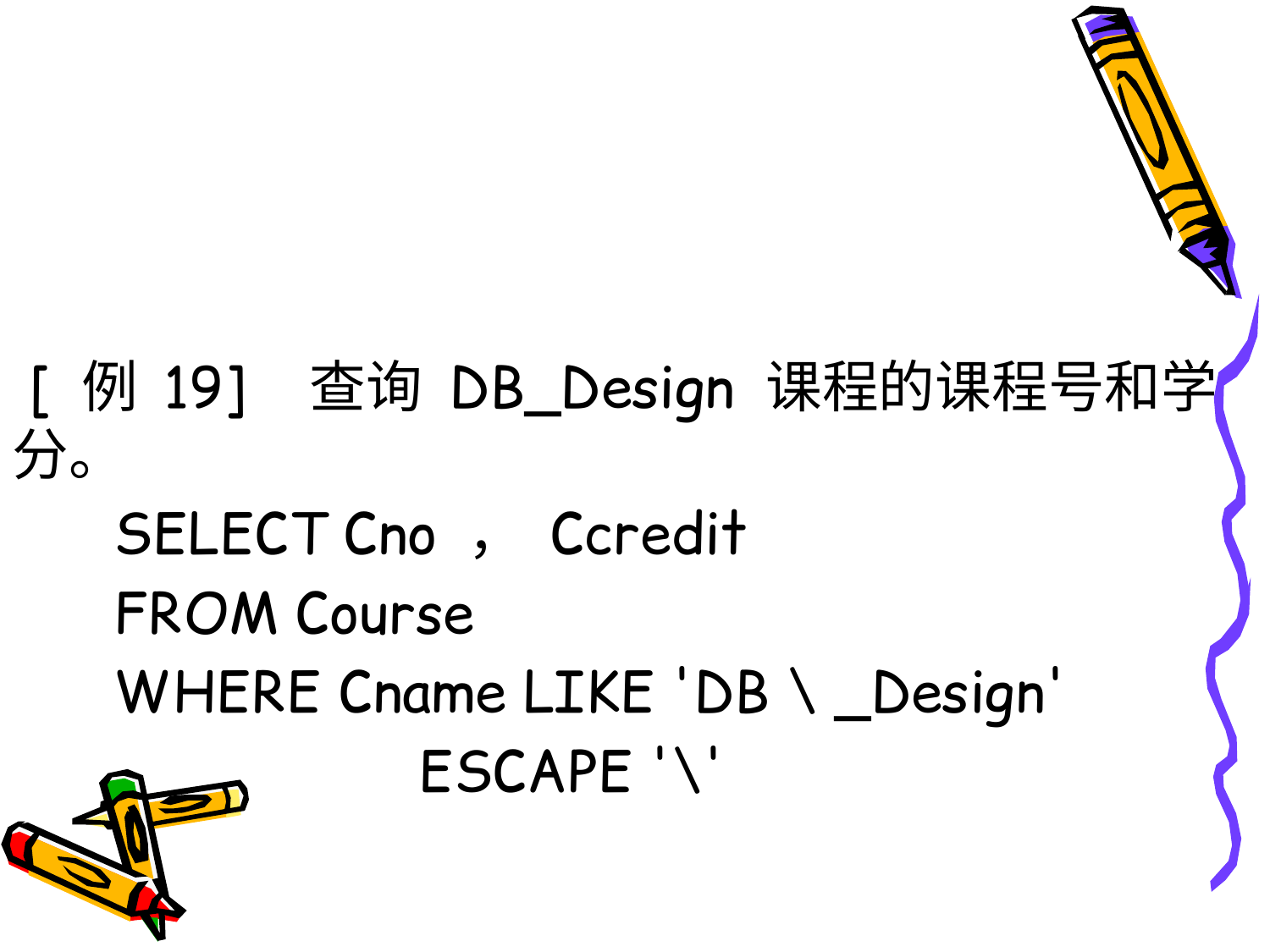

#

 [ 例 19]   查询 DB_Design 课程的课程号和学分。
      SELECT Cno ， Ccredit
      FROM Course
      WHERE Cname LIKE 'DB \ _Design'
                        ESCAPE '\'